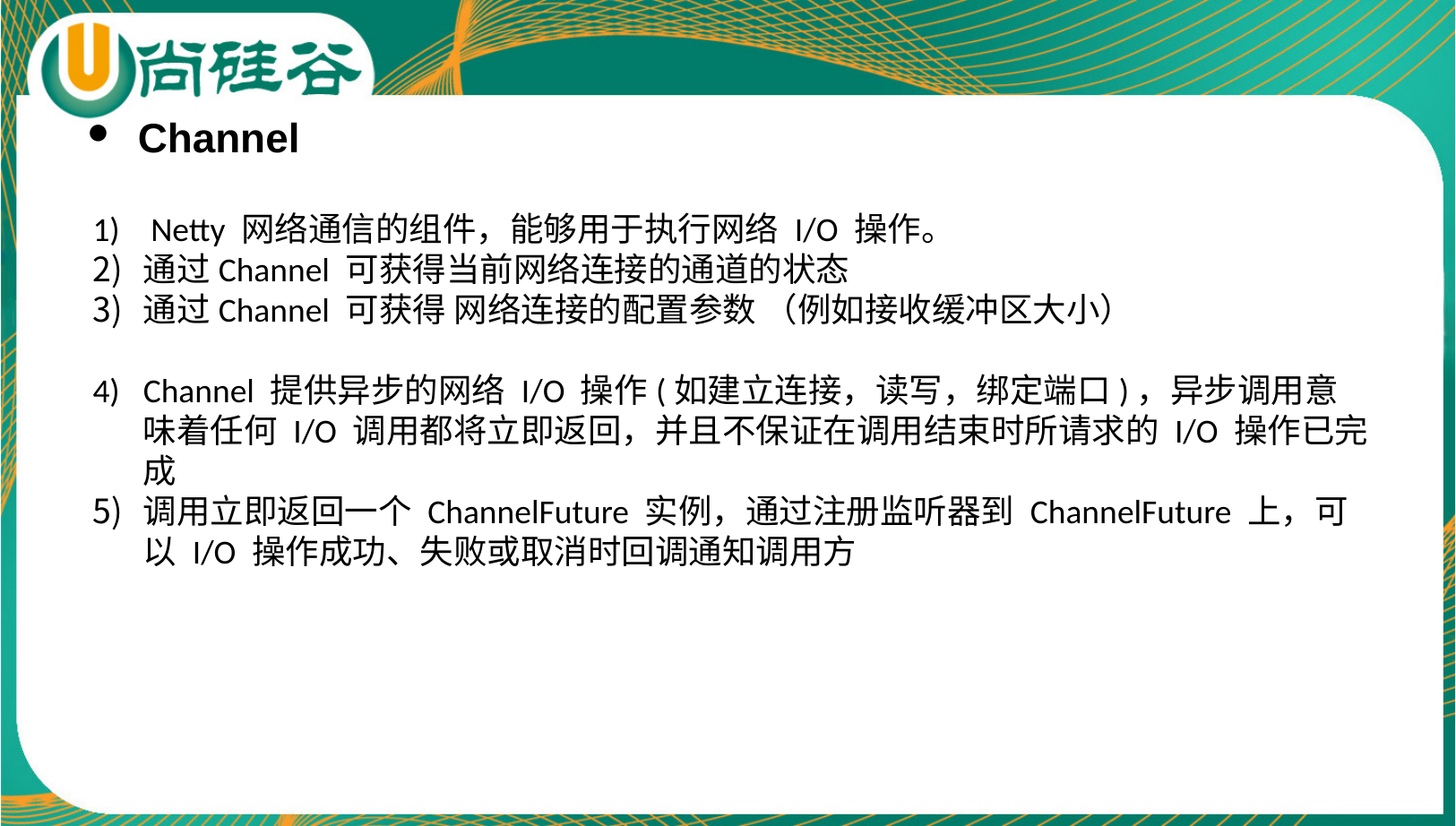

Channel
 Netty 网络通信的组件，能够用于执行网络 I/O 操作。
通过Channel 可获得当前网络连接的通道的状态
通过Channel 可获得 网络连接的配置参数 （例如接收缓冲区大小）

Channel 提供异步的网络 I/O 操作(如建立连接，读写，绑定端口)，异步调用意味着任何 I/O 调用都将立即返回，并且不保证在调用结束时所请求的 I/O 操作已完成
调用立即返回一个 ChannelFuture 实例，通过注册监听器到 ChannelFuture 上，可以 I/O 操作成功、失败或取消时回调通知调用方